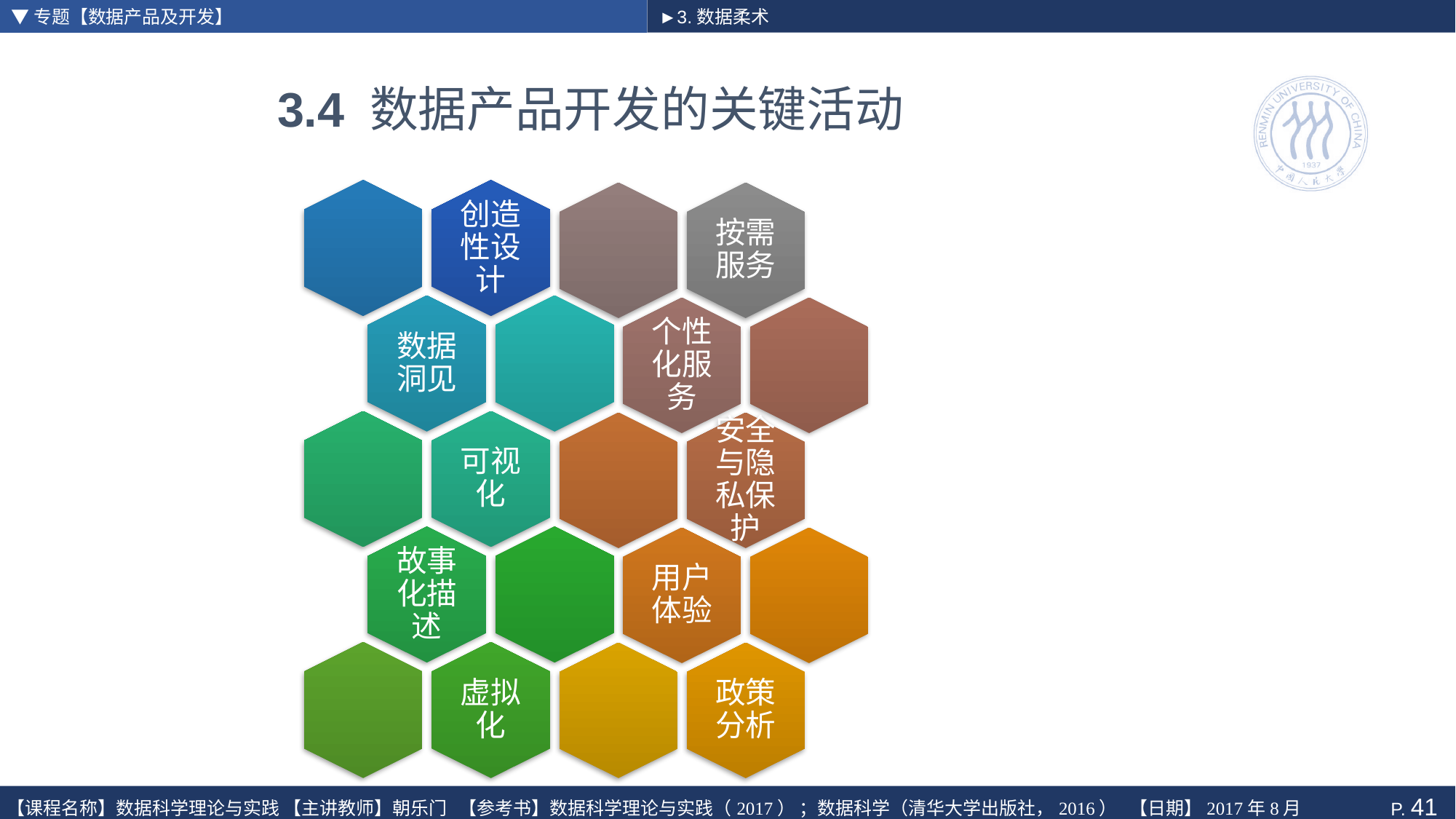

▼专题【数据产品及开发】
►3.数据柔术
# 3.4 数据产品开发的关键活动
创造性设计

数据洞见

可视化

故事化描述

虚拟化

按需服务

个性化服务

安全与隐私保护

用户体验

政策分析